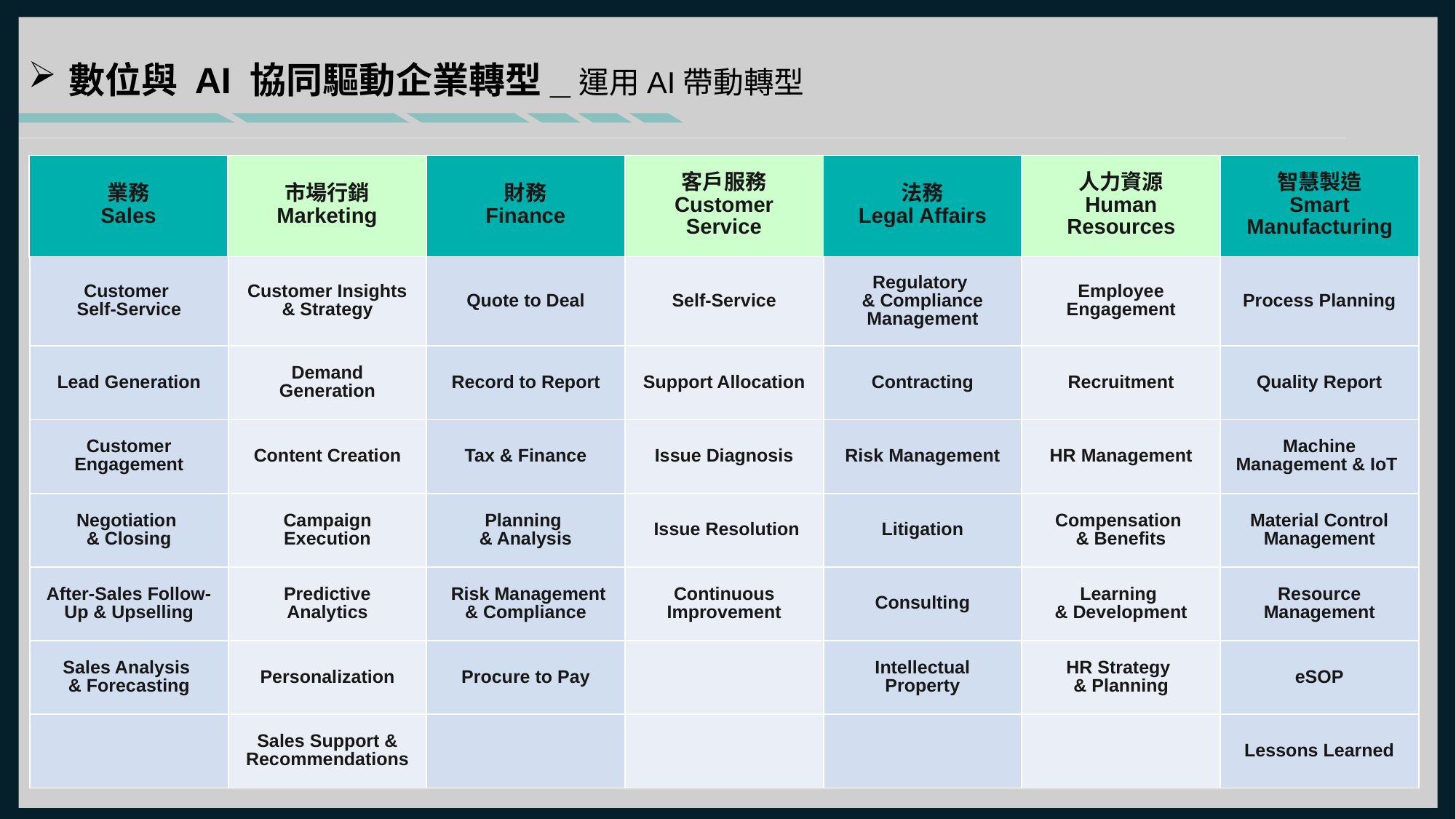

數位與 AI 協同驅動企業轉型_運用AI帶動轉型

| 業務 Sales | 市場行銷 Marketing | 財務 Finance | 客戶服務 Customer Service | 法務 Legal Affairs | 人力資源 Human Resources | 智慧製造 Smart Manufacturing |
| --- | --- | --- | --- | --- | --- | --- |
| Customer Self-Service | Customer Insights & Strategy | Quote to Deal | Self-Service | Regulatory & Compliance Management | Employee Engagement | Process Planning |
| --- | --- | --- | --- | --- | --- | --- |
| Lead Generation | Demand Generation | Record to Report | Support Allocation | Contracting | Recruitment | Quality Report |
| Customer Engagement | Content Creation | Tax & Finance | Issue Diagnosis | Risk Management | HR Management | Machine Management & IoT |
| Negotiation & Closing | Campaign Execution | Planning & Analysis | Issue Resolution | Litigation | Compensation & Benefits | Material Control Management |
| After-Sales Follow-Up & Upselling | Predictive Analytics | Risk Management & Compliance | Continuous Improvement | Consulting | Learning & Development | Resource Management |
| Sales Analysis & Forecasting | Personalization | Procure to Pay |  | Intellectual Property | HR Strategy & Planning | eSOP |
|  | Sales Support & Recommendations |  |  |  |  | Lessons Learned |